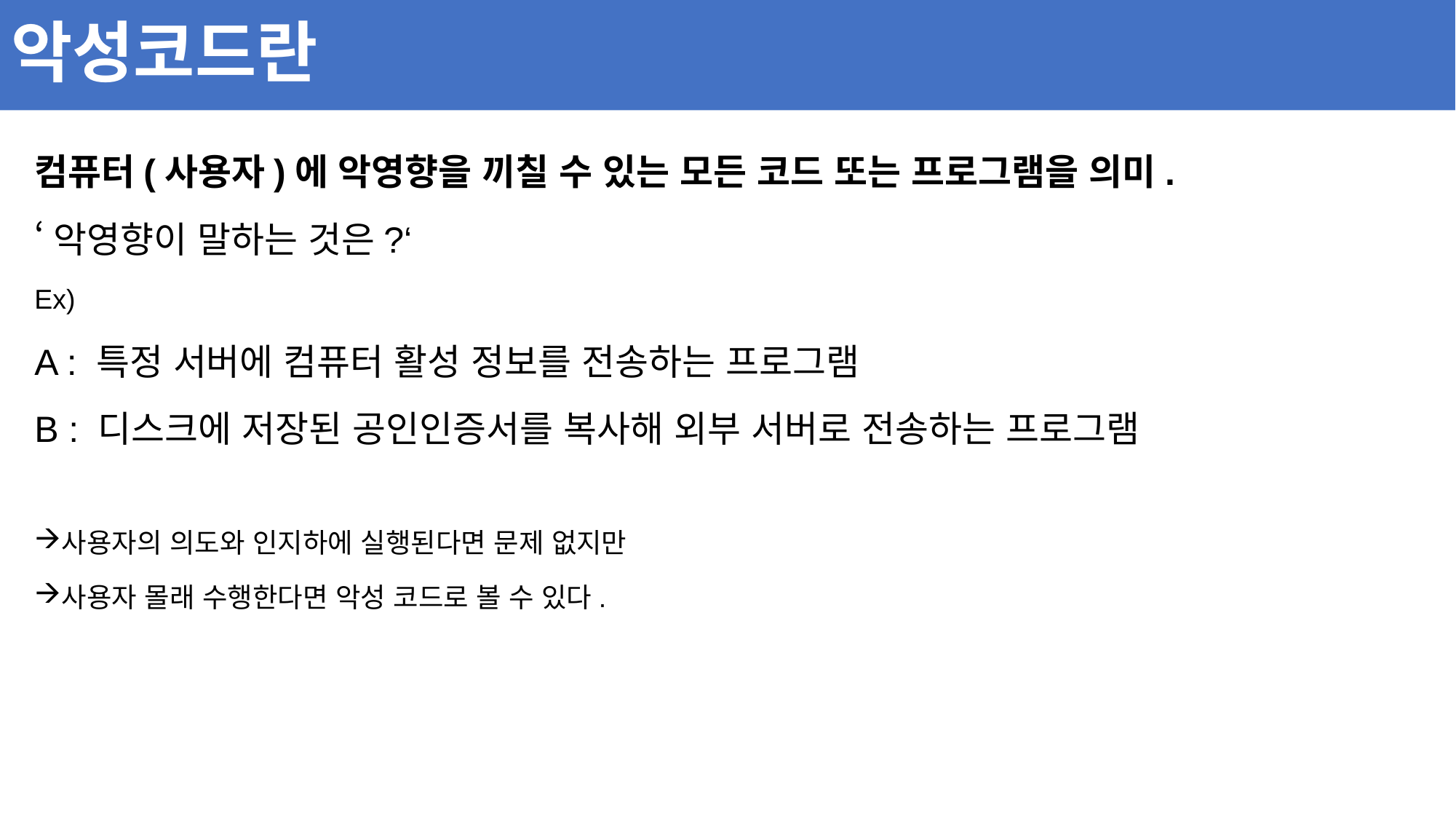

# 악성코드란
컴퓨터(사용자)에 악영향을 끼칠 수 있는 모든 코드 또는 프로그램을 의미.
‘악영향이 말하는 것은?‘
Ex)
A : 특정 서버에 컴퓨터 활성 정보를 전송하는 프로그램
B : 디스크에 저장된 공인인증서를 복사해 외부 서버로 전송하는 프로그램

사용자의 의도와 인지하에 실행된다면 문제 없지만
사용자 몰래 수행한다면 악성 코드로 볼 수 있다.